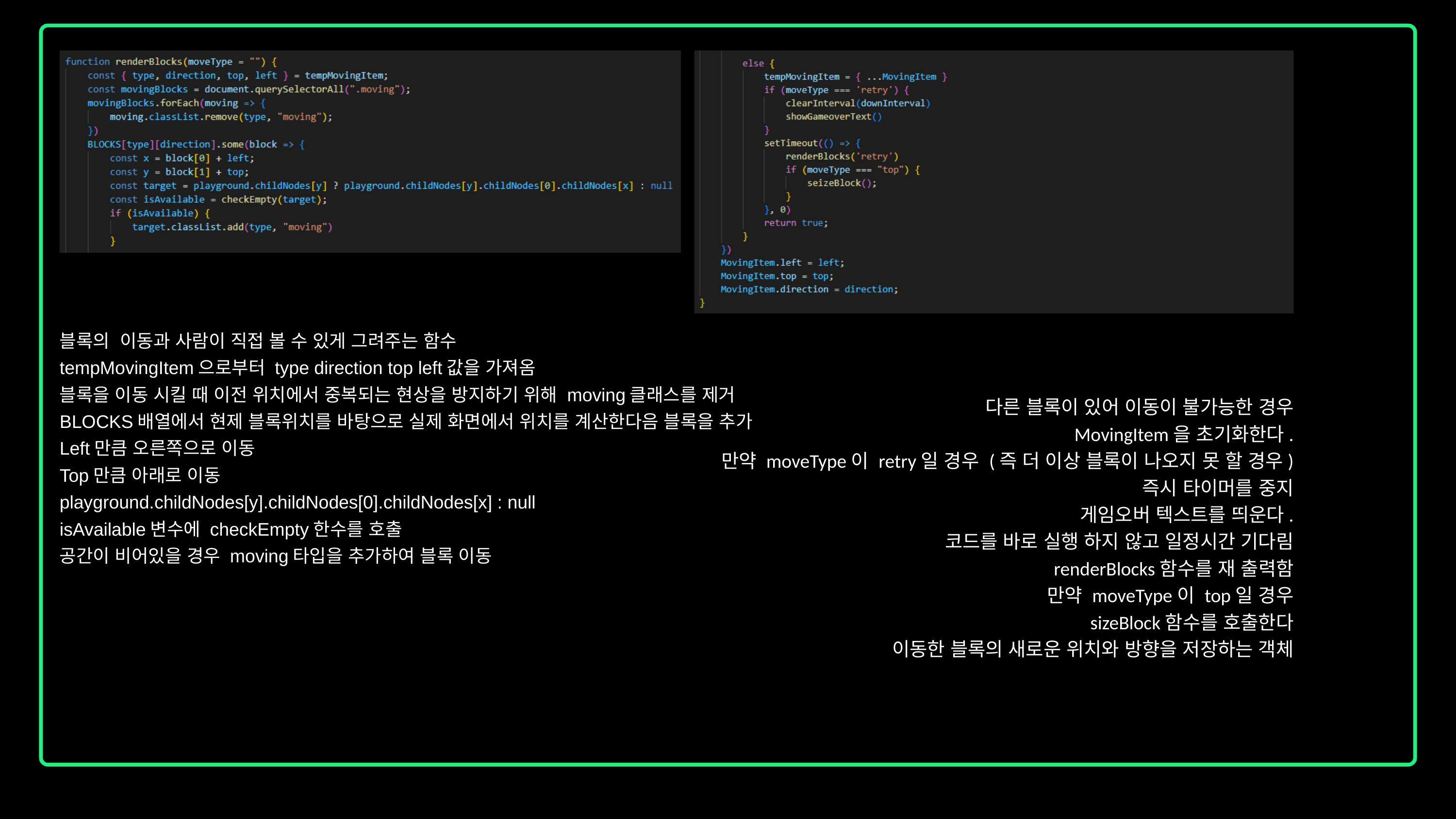

블록의  이동과 사람이 직접 볼 수 있게 그려주는 함수
tempMovingItem으로부터 type direction top left값을 가져옴
블록을 이동 시킬 때 이전 위치에서 중복되는 현상을 방지하기 위해 moving클래스를 제거
BLOCKS배열에서 현제 블록위치를 바탕으로 실제 화면에서 위치를 계산한다음 블록을 추가
Left만큼 오른쪽으로 이동
Top만큼 아래로 이동
playground.childNodes[y].childNodes[0].childNodes[x] : null
isAvailable변수에 checkEmpty한수를 호출
공간이 비어있을 경우 moving타입을 추가하여 블록 이동
다른 블록이 있어 이동이 불가능한 경우
MovingItem을 초기화한다.
만약 moveType이 retry일 경우 (즉 더 이상 블록이 나오지 못 할 경우)
즉시 타이머를 중지
게임오버 텍스트를 띄운다.
코드를 바로 실행 하지 않고 일정시간 기다림
renderBlocks함수를 재 출력함
만약 moveType이 top일 경우
sizeBlock함수를 호출한다
이동한 블록의 새로운 위치와 방향을 저장하는 객체